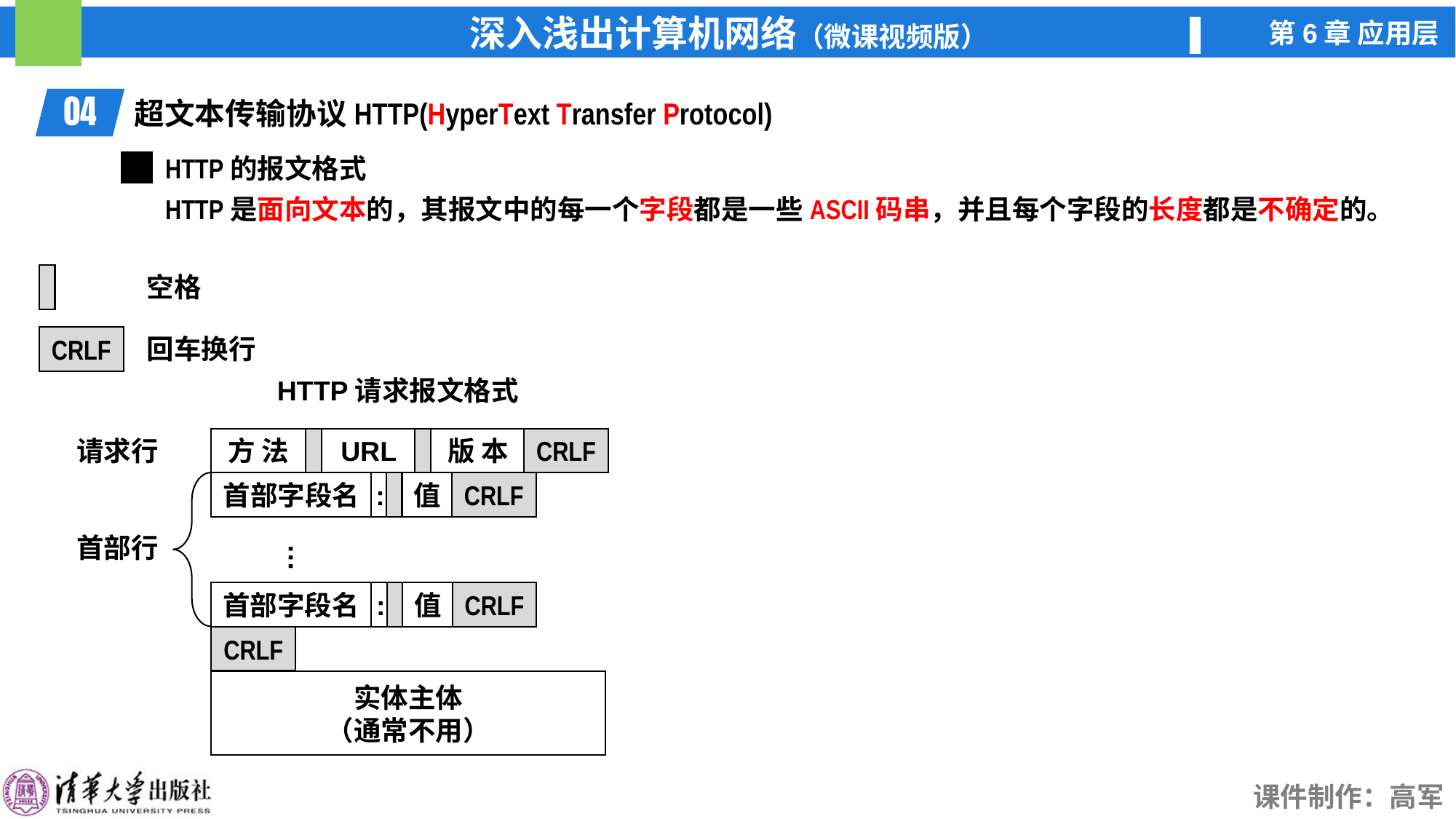

04
超文本传输协议HTTP(HyperText Transfer Protocol)
HTTP的报文格式

HTTP是面向文本的，其报文中的每一个字段都是一些ASCII码串，并且每个字段的长度都是不确定的。

空格
CRLF
回车换行
HTTP请求报文格式
请求行
方 法

URL

版 本
CRLF

首部行
首部字段名
:

值
CRLF
…
首部字段名
:

值
CRLF
CRLF
实体主体
（通常不用）